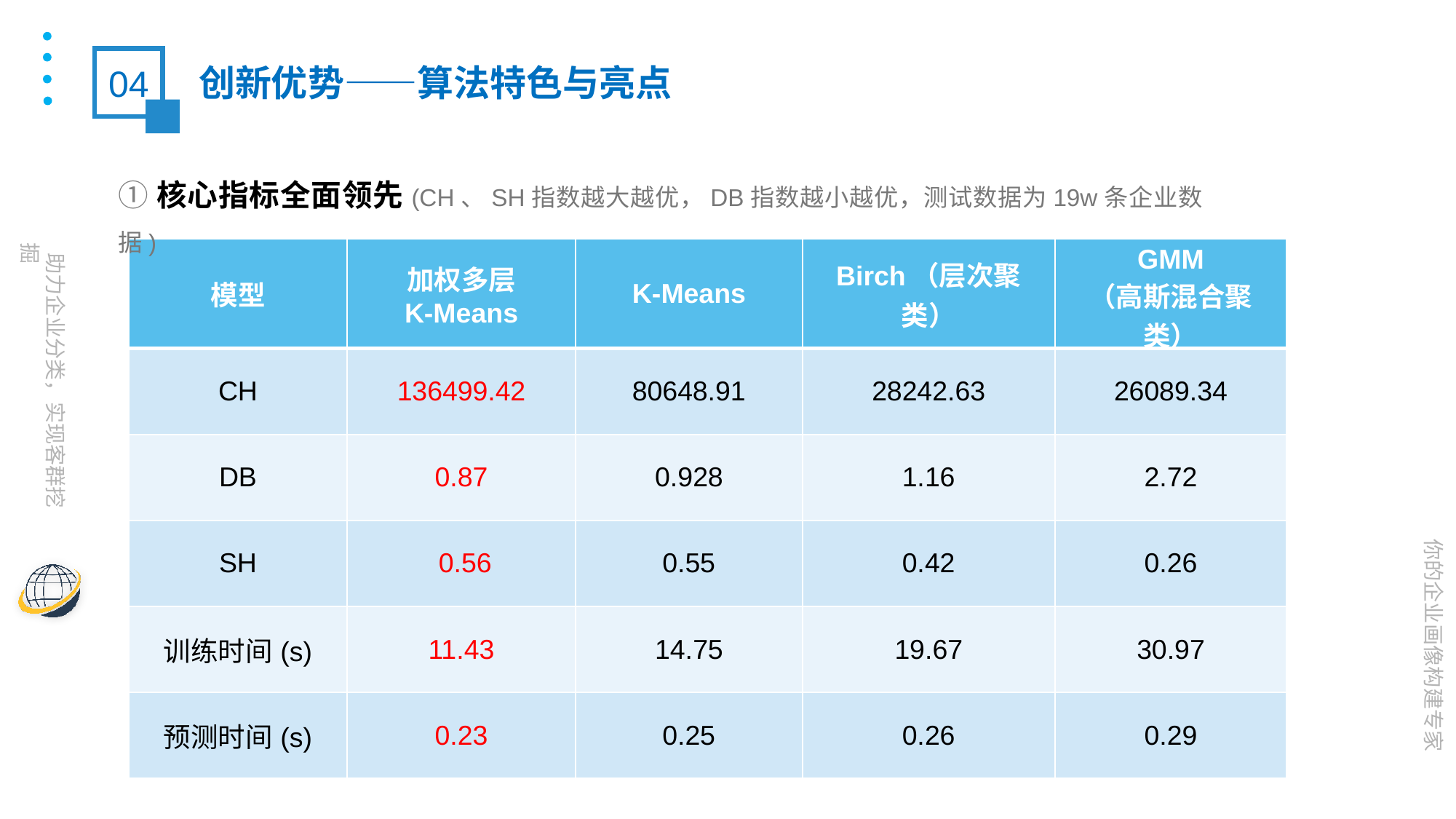

04
创新优势——算法特色与亮点

①核心指标全面领先(CH、SH指数越大越优，DB指数越小越优，测试数据为19w条企业数据)
| 模型 | 加权多层 K-Means | K-Means | Birch（层次聚类） | GMM （高斯混合聚类） |
| --- | --- | --- | --- | --- |
| CH | 136499.42 | 80648.91 | 28242.63 | 26089.34 |
| DB | 0.87 | 0.928 | 1.16 | 2.72 |
| SH | 0.56 | 0.55 | 0.42 | 0.26 |
| 训练时间(s) | 11.43 | 14.75 | 19.67 | 30.97 |
| 预测时间(s) | 0.23 | 0.25 | 0.26 | 0.29 |